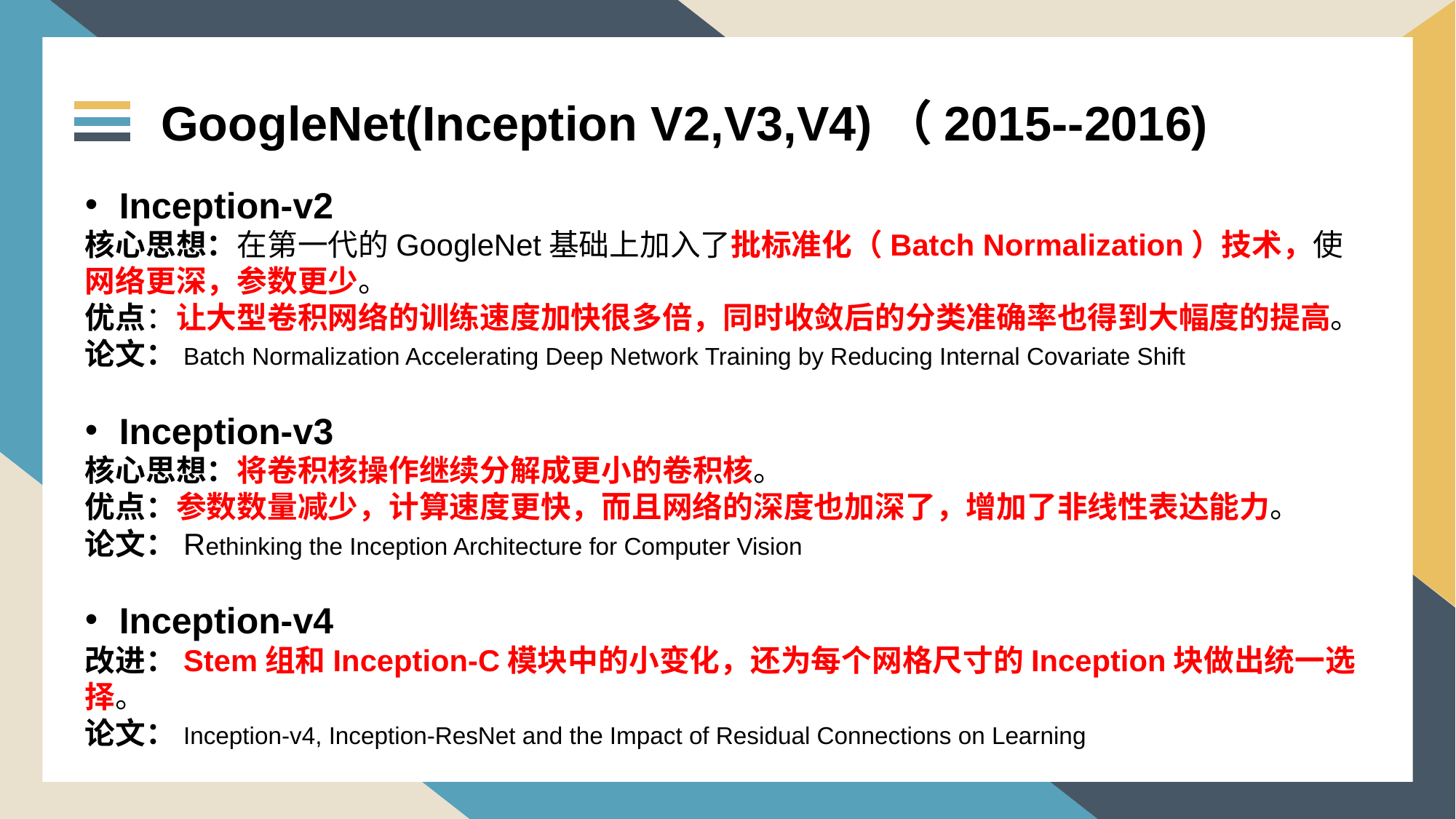

GoogleNet(Inception V2,V3,V4)（2015--2016)
Inception-v2
核心思想：在第一代的GoogleNet基础上加入了批标准化（Batch Normalization）技术，使网络更深，参数更少。
优点：让大型卷积网络的训练速度加快很多倍，同时收敛后的分类准确率也得到大幅度的提高。
论文：Batch Normalization Accelerating Deep Network Training by Reducing Internal Covariate Shift

Inception-v3
核心思想：将卷积核操作继续分解成更小的卷积核。
优点：参数数量减少，计算速度更快，而且网络的深度也加深了，增加了非线性表达能力。
论文：Rethinking the Inception Architecture for Computer Vision

Inception-v4
改进：Stem组和Inception-C模块中的小变化，还为每个网格尺寸的Inception块做出统一选择。
论文：Inception-v4, Inception-ResNet and the Impact of Residual Connections on Learning
13